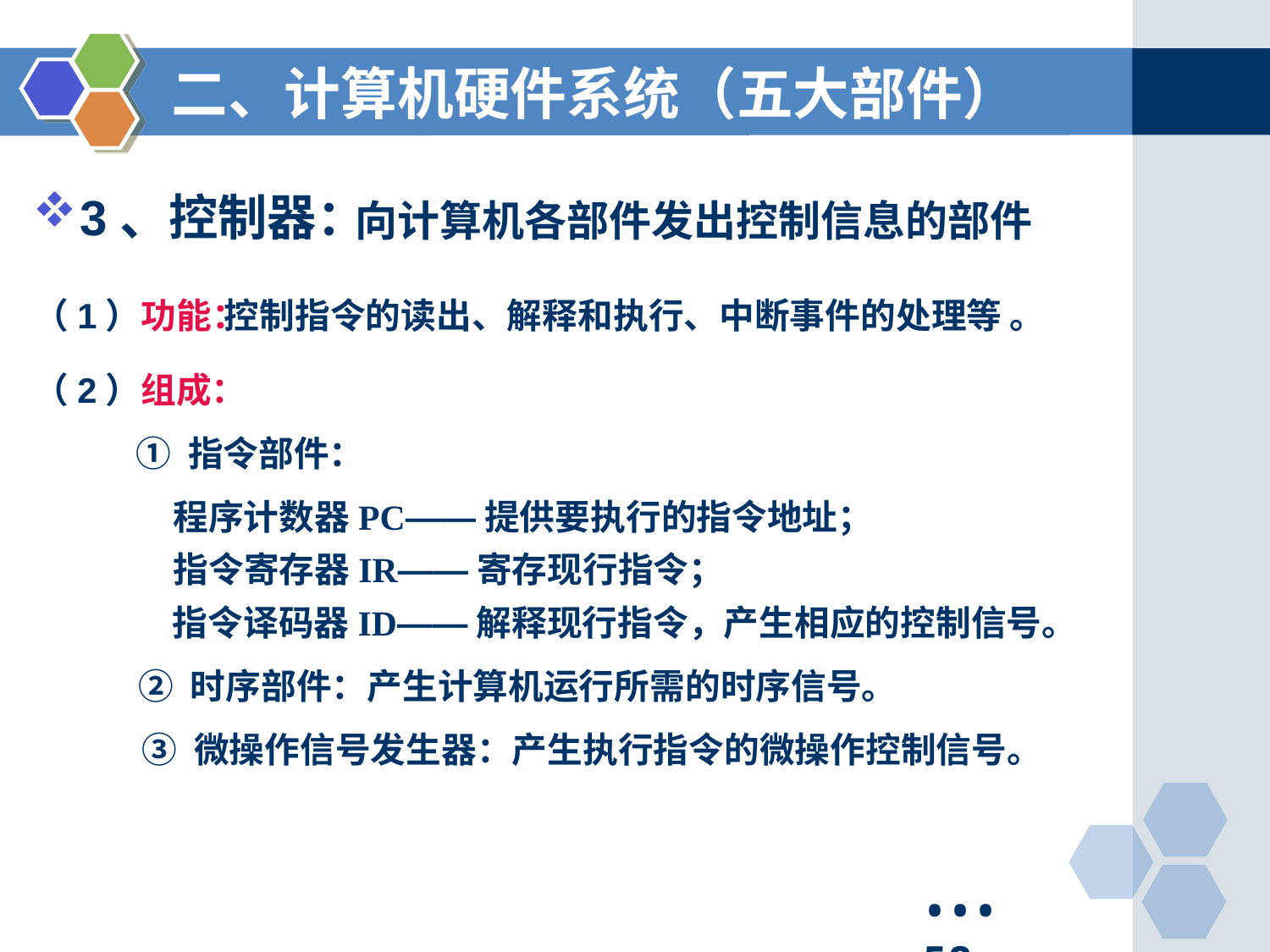

# 二、计算机硬件系统（五大部件）

3、控制器：
向计算机各部件发出控制信息的部件
（1）功能：
控制指令的读出、解释和执行、中断事件的处理等 。
（2）组成：
① 指令部件：
程序计数器PC——提供要执行的指令地址；
指令寄存器IR——寄存现行指令；
指令译码器ID——解释现行指令，产生相应的控制信号。
② 时序部件：产生计算机运行所需的时序信号。
③ 微操作信号发生器：产生执行指令的微操作控制信号。
••• 58
58